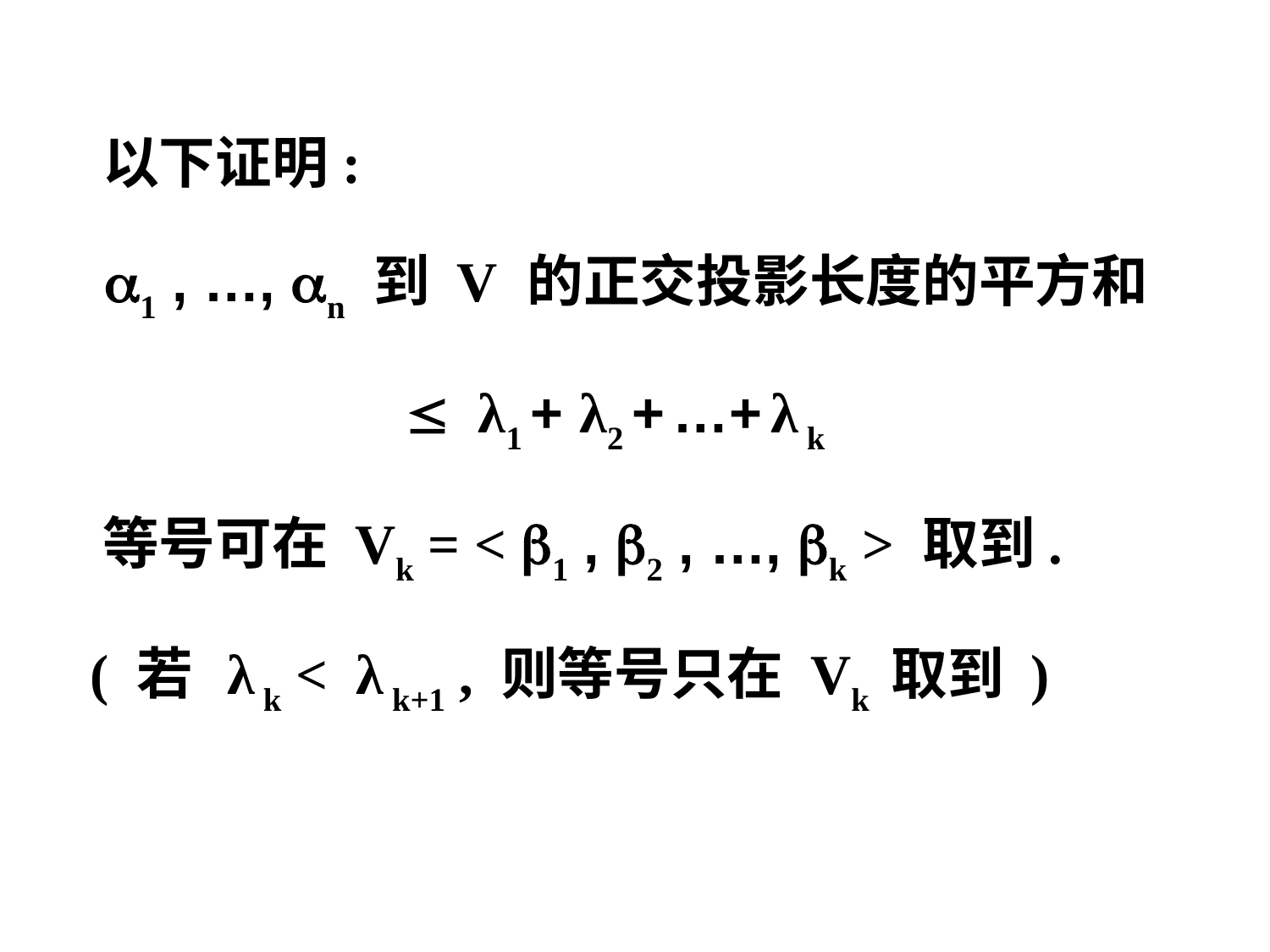

以下证明:
  α1 , …, αn 到 V 的正交投影长度的平方和
                     ≤  λ1 + λ2 + …+ λ k
 等号可在 Vk = < β1 , β2 , …, βk > 取到.
 ( 若  λ k <  λ k+1 , 则等号只在 Vk 取到 )